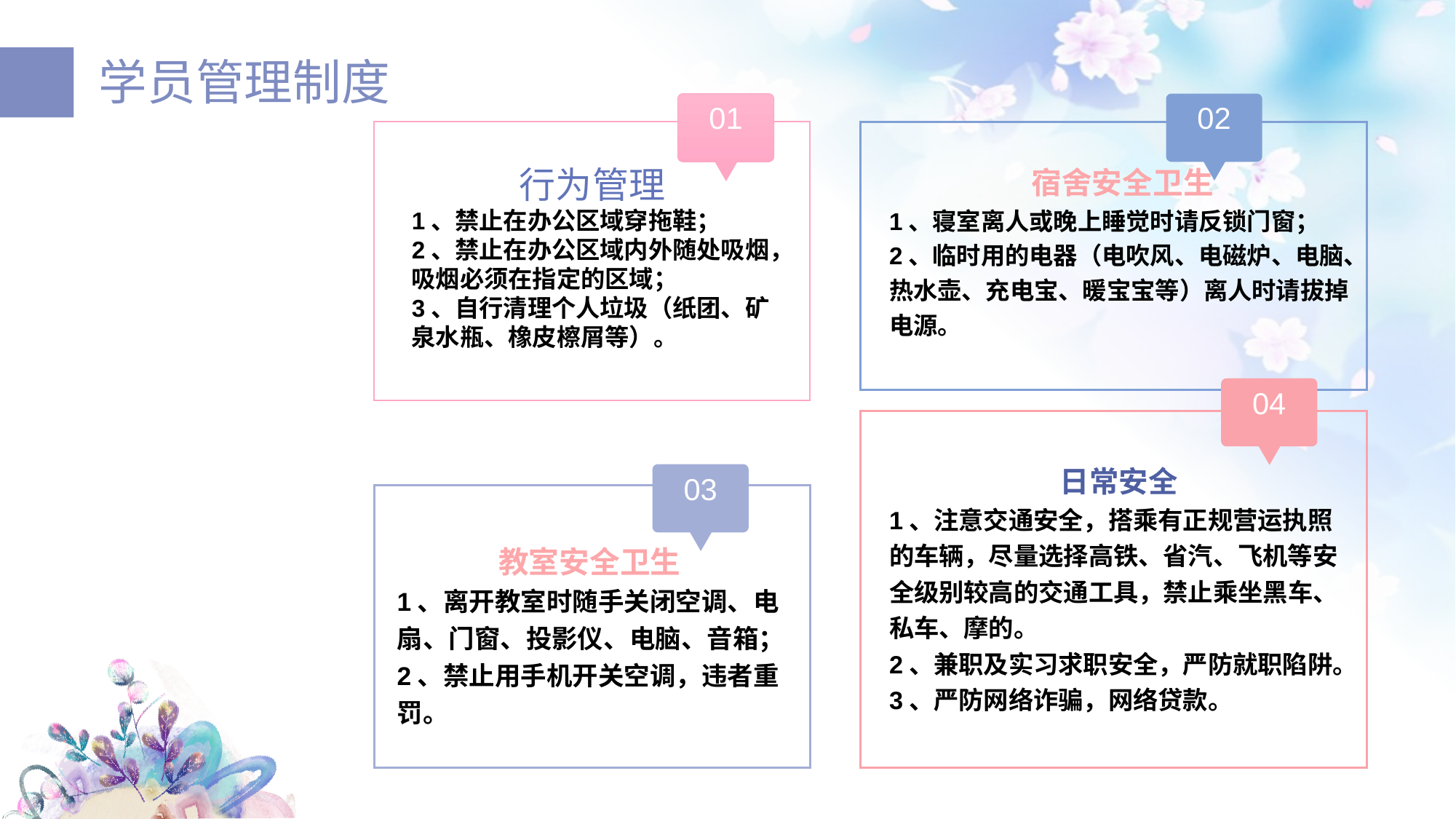

学员管理制度
01
02

宿舍安全卫生
1、寝室离人或晚上睡觉时请反锁门窗；
2、临时用的电器（电吹风、电磁炉、电脑、热水壶、充电宝、暖宝宝等）离人时请拔掉电源。

行为管理
1、禁止在办公区域穿拖鞋；
2、禁止在办公区域内外随处吸烟，吸烟必须在指定的区域；
3、自行清理个人垃圾（纸团、矿泉水瓶、橡皮檫屑等）。

04

日常安全
1、注意交通安全，搭乘有正规营运执照的车辆，尽量选择高铁、省汽、飞机等安全级别较高的交通工具，禁止乘坐黑车、私车、摩的。
2、兼职及实习求职安全，严防就职陷阱。
3、严防网络诈骗，网络贷款。

03

教室安全卫生
1、离开教室时随手关闭空调、电扇、门窗、投影仪、电脑、音箱；
2、禁止用手机开关空调，违者重罚。